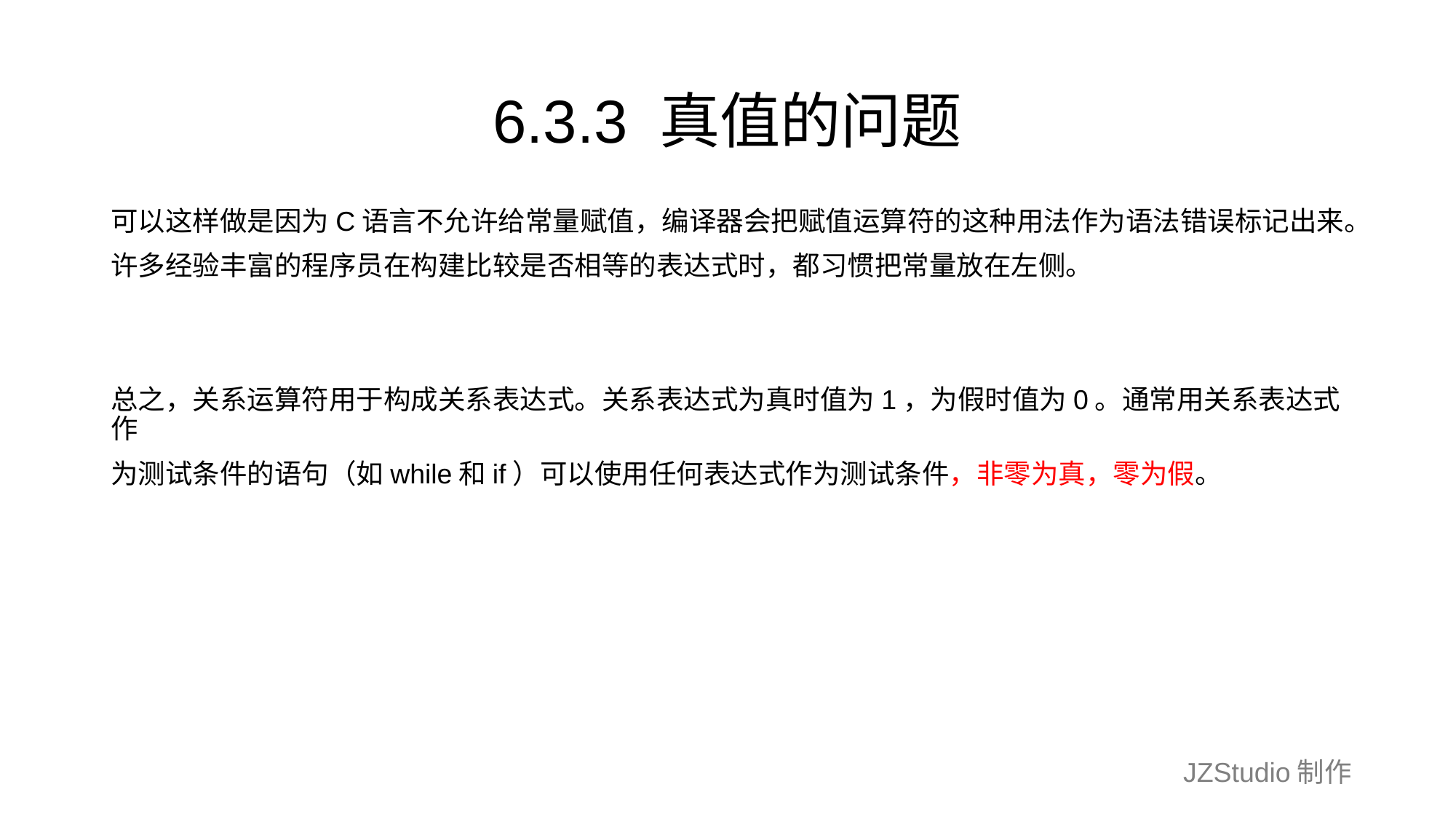

# 6.3.3 真值的问题
可以这样做是因为C语言不允许给常量赋值，编译器会把赋值运算符的这种用法作为语法错误标记出来。
许多经验丰富的程序员在构建比较是否相等的表达式时，都习惯把常量放在左侧。

总之，关系运算符用于构成关系表达式。关系表达式为真时值为1，为假时值为0。通常用关系表达式作
为测试条件的语句（如while和if）可以使用任何表达式作为测试条件，非零为真，零为假。